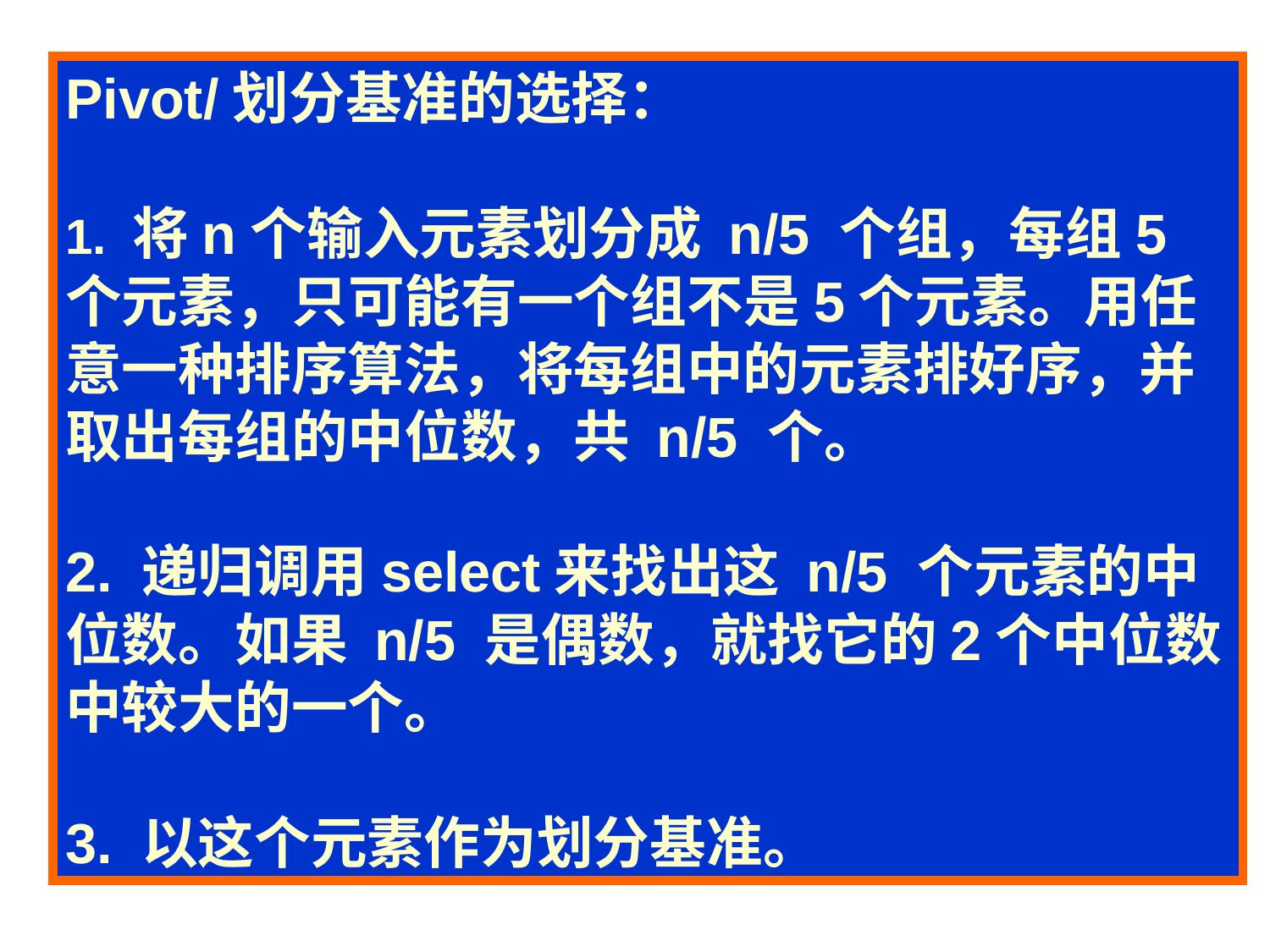

Pivot/划分基准的选择：

1. 将n个输入元素划分成 n/5 个组，每组5个元素，只可能有一个组不是5个元素。用任意一种排序算法，将每组中的元素排好序，并取出每组的中位数，共 n/5 个。

2. 递归调用select来找出这 n/5 个元素的中位数。如果 n/5 是偶数，就找它的2个中位数中较大的一个。

3. 以这个元素作为划分基准。